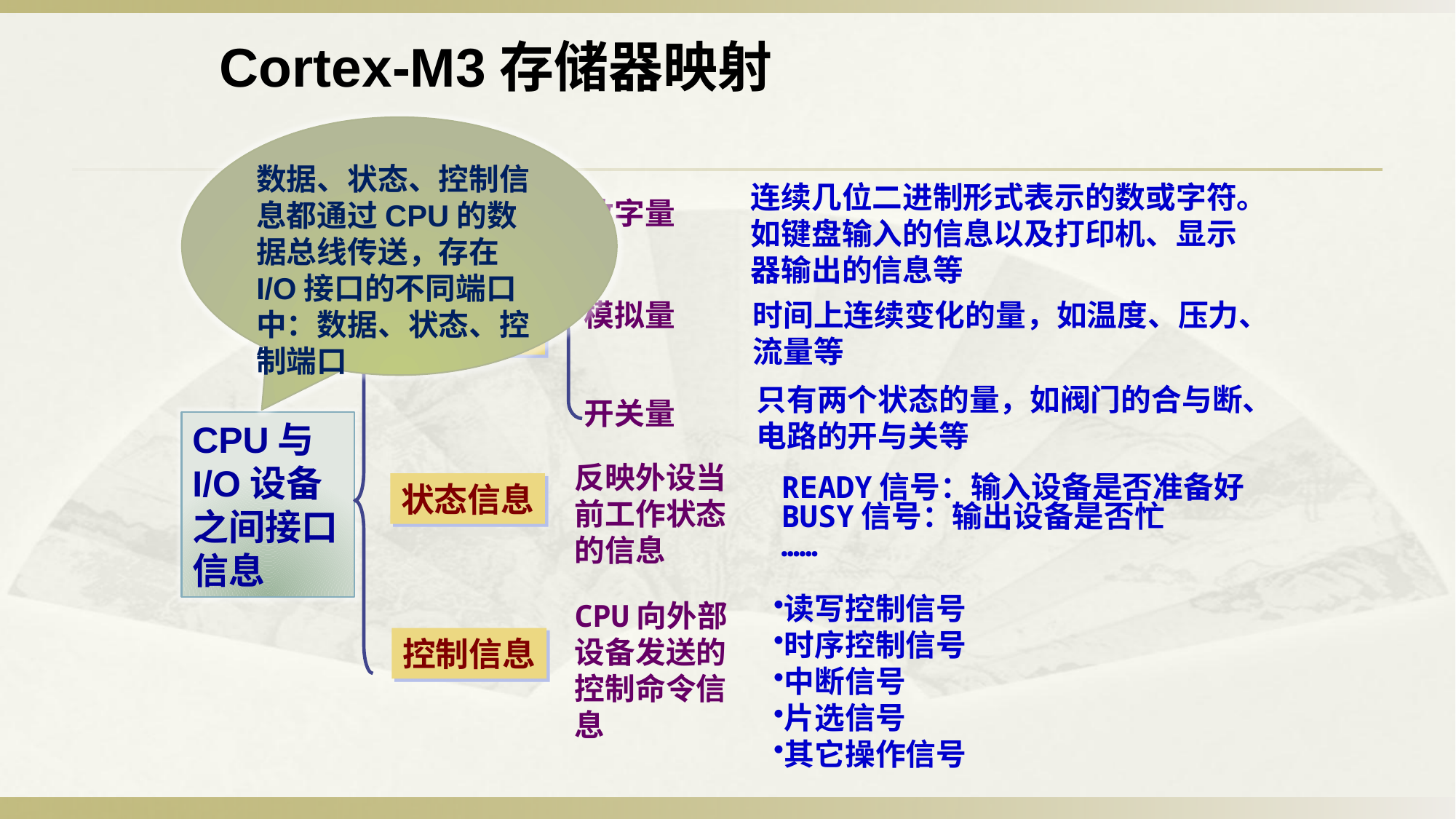

Cortex-M3存储器映射
数据、状态、控制信息都通过CPU的数据总线传送，存在I/O接口的不同端口中：数据、状态、控制端口
连续几位二进制形式表示的数或字符。如键盘输入的信息以及打印机、显示器输出的信息等
数字量

模拟量
时间上连续变化的量，如温度、压力、流量等
数据信息

只有两个状态的量，如阀门的合与断、电路的开与关等
开关量
CPU与I/O设备之间接口信息
反映外设当前工作状态的信息
READY信号：输入设备是否准备好
BUSY信号：输出设备是否忙
……
状态信息
读写控制信号
时序控制信号
中断信号
片选信号
其它操作信号
CPU向外部设备发送的控制命令信息
控制信息